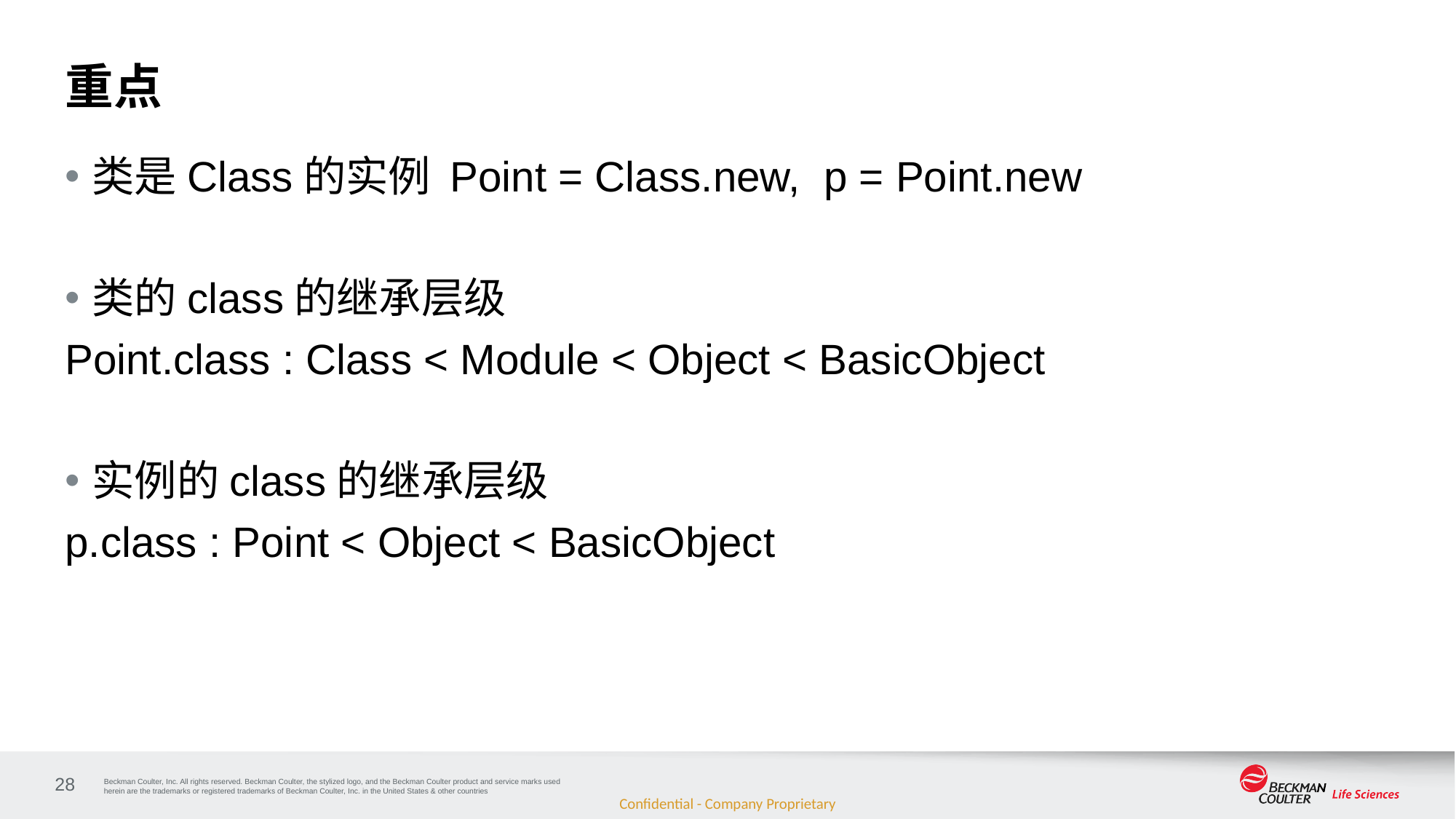

# 重点
类是Class的实例 Point = Class.new,  p = Point.new

类的class的继承层级
Point.class : Class < Module < Object < BasicObject

实例的class的继承层级
p.class : Point < Object < BasicObject